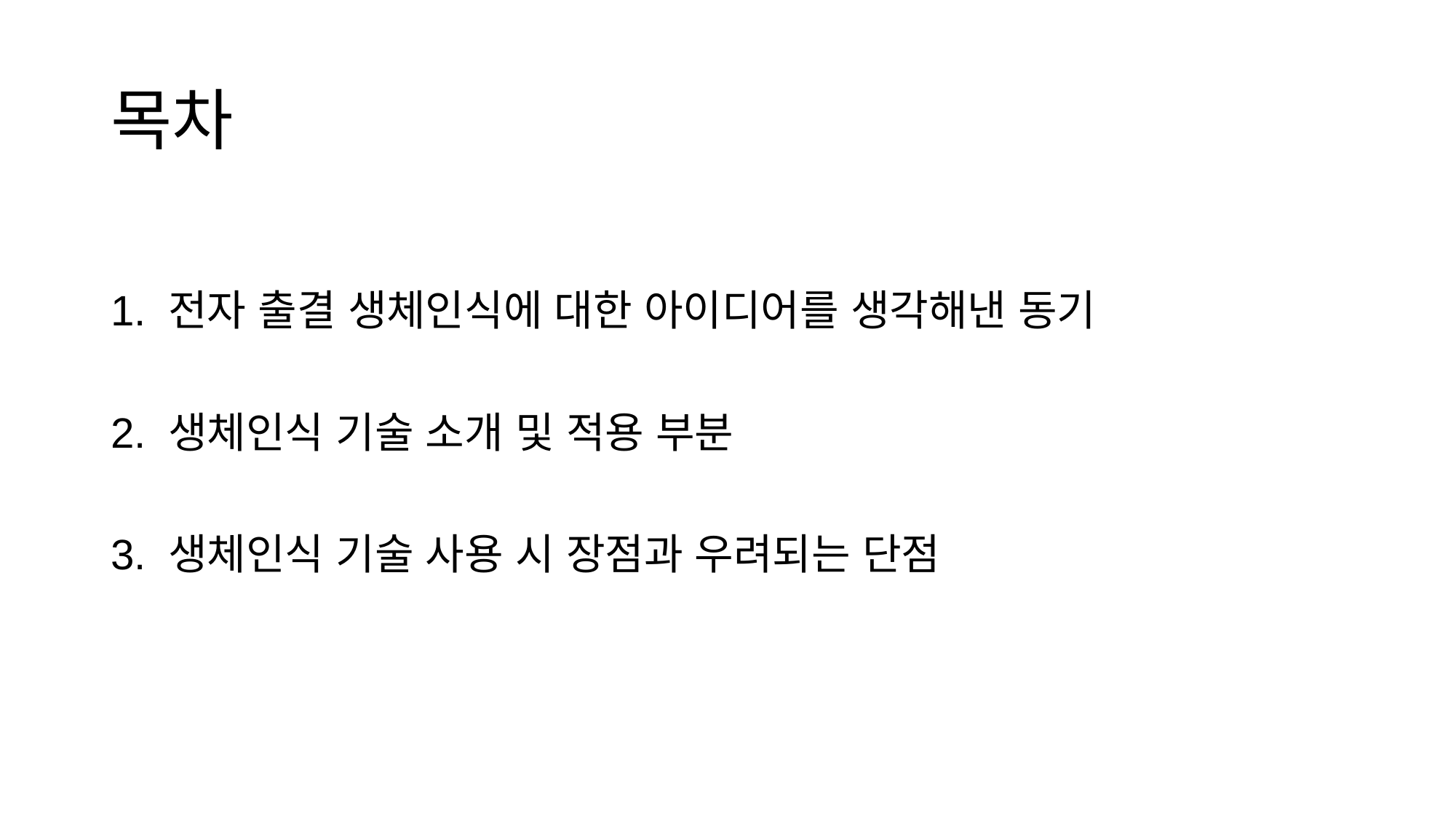

# 목차

1. 전자 출결 생체인식에 대한 아이디어를 생각해낸 동기

2. 생체인식 기술 소개 및 적용 부분

3. 생체인식 기술 사용 시 장점과 우려되는 단점